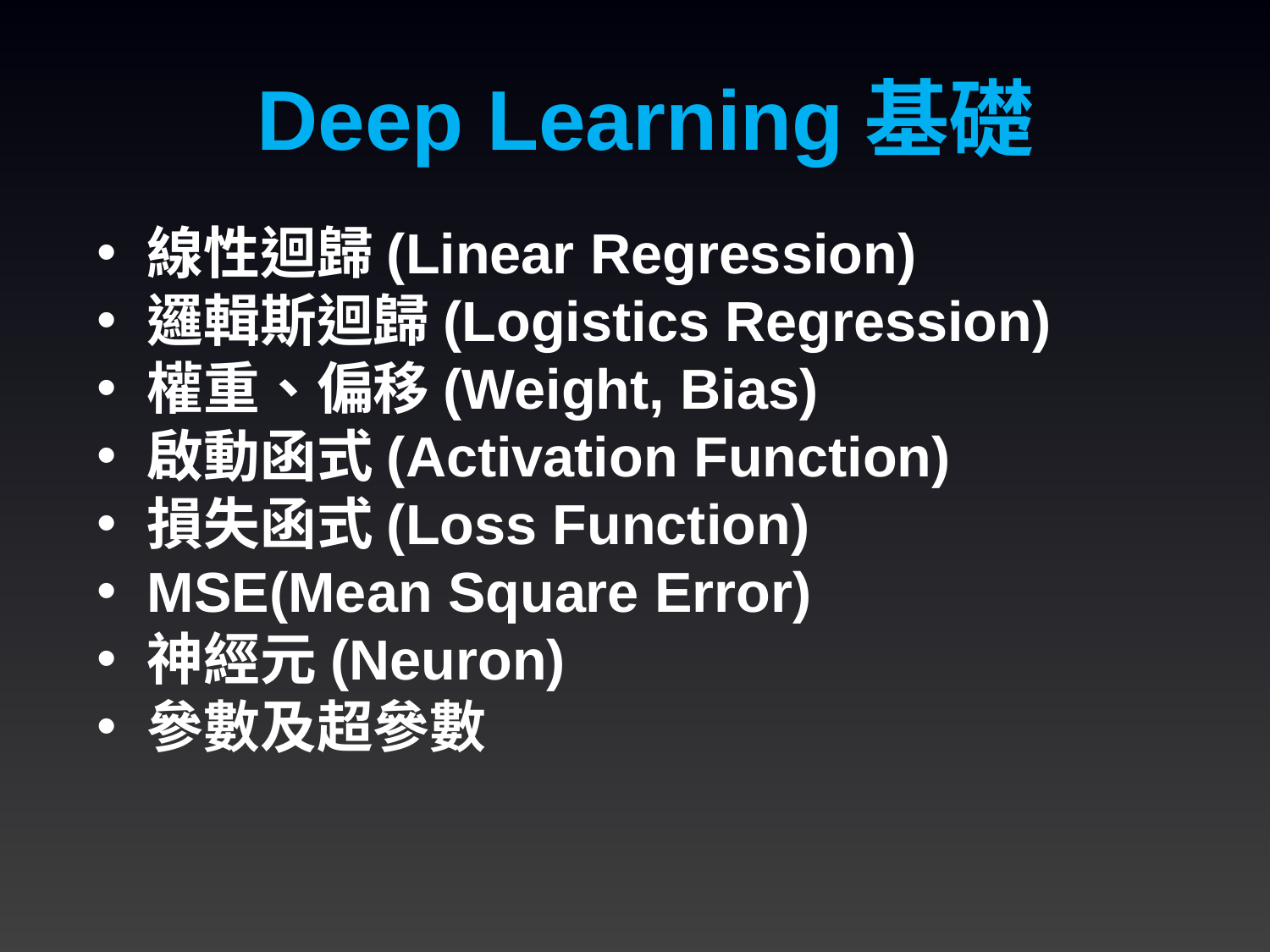

Deep Learning基礎
線性迴歸(Linear Regression)
邏輯斯迴歸(Logistics Regression)
權重、偏移(Weight, Bias)
啟動函式(Activation Function)
損失函式(Loss Function)
MSE(Mean Square Error)
神經元(Neuron)
參數及超參數